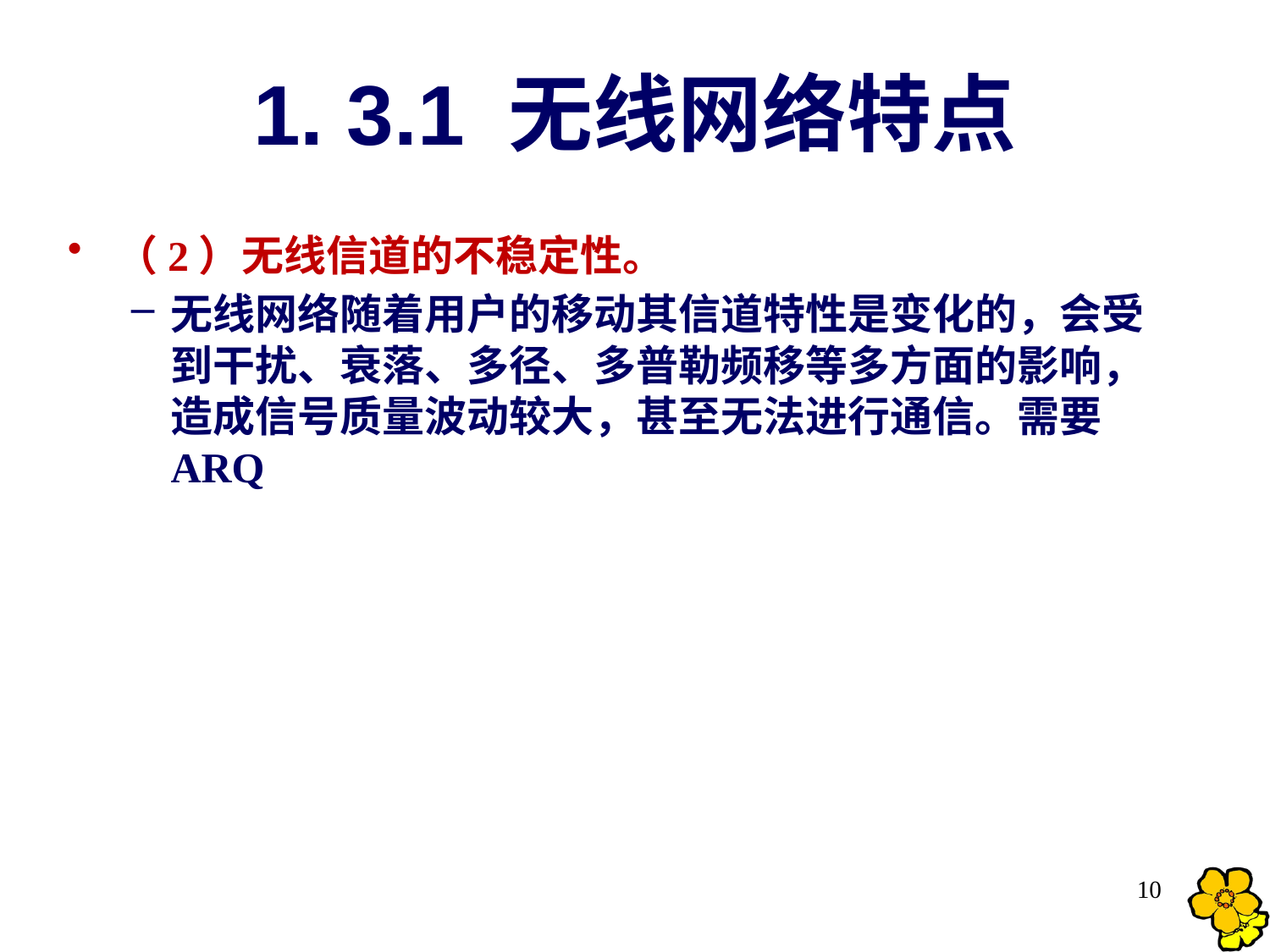

# 1. 3.1 无线网络特点
（2）无线信道的不稳定性。
无线网络随着用户的移动其信道特性是变化的，会受到干扰、衰落、多径、多普勒频移等多方面的影响，造成信号质量波动较大，甚至无法进行通信。需要ARQ
10